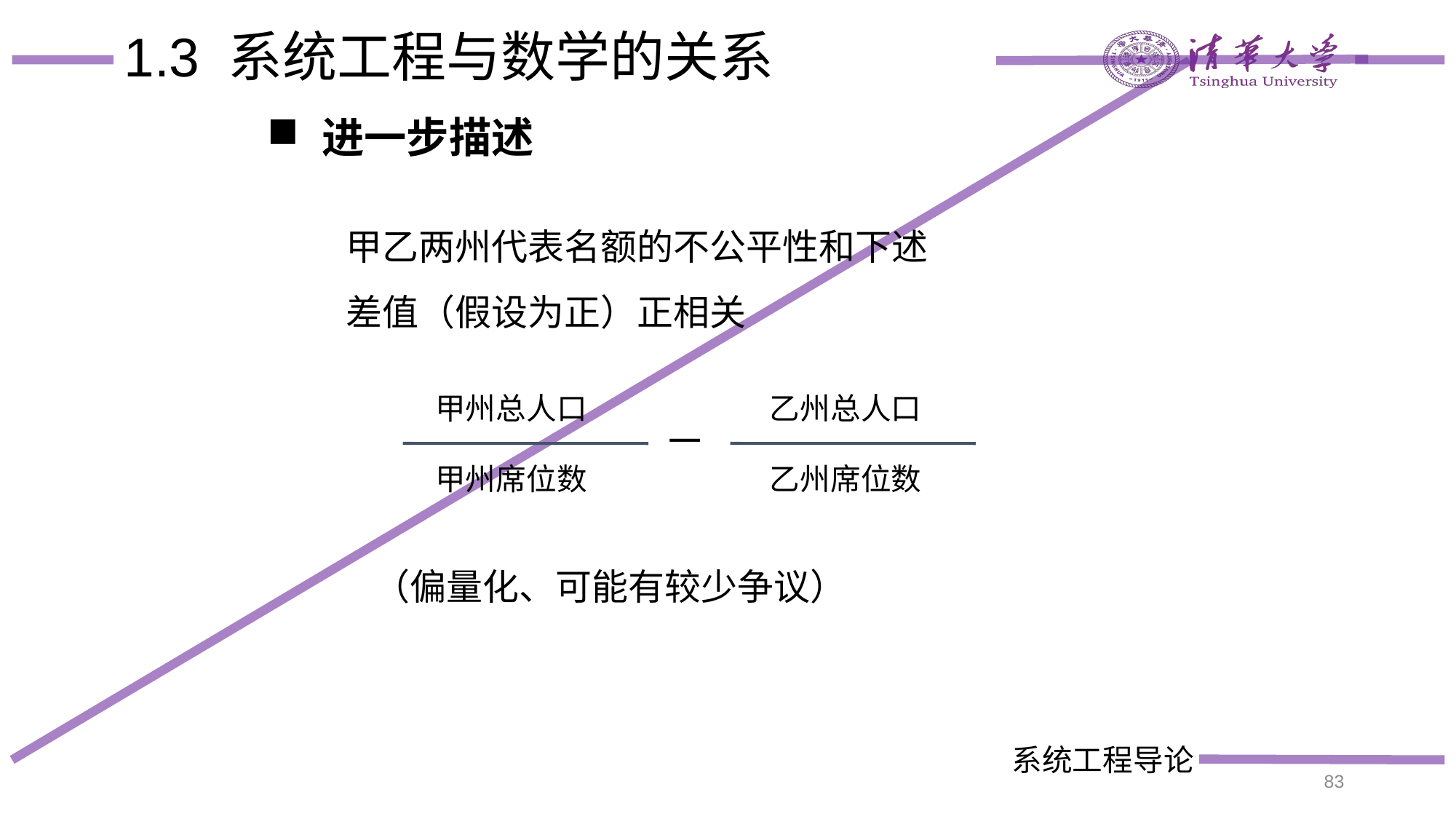

# 1.3 系统工程与数学的关系
进一步描述
甲乙两州代表名额的不公平性和下述
差值（假设为正）正相关
乙州总人口
甲州总人口
—

甲州席位数
乙州席位数
（偏量化、可能有较少争议）
83